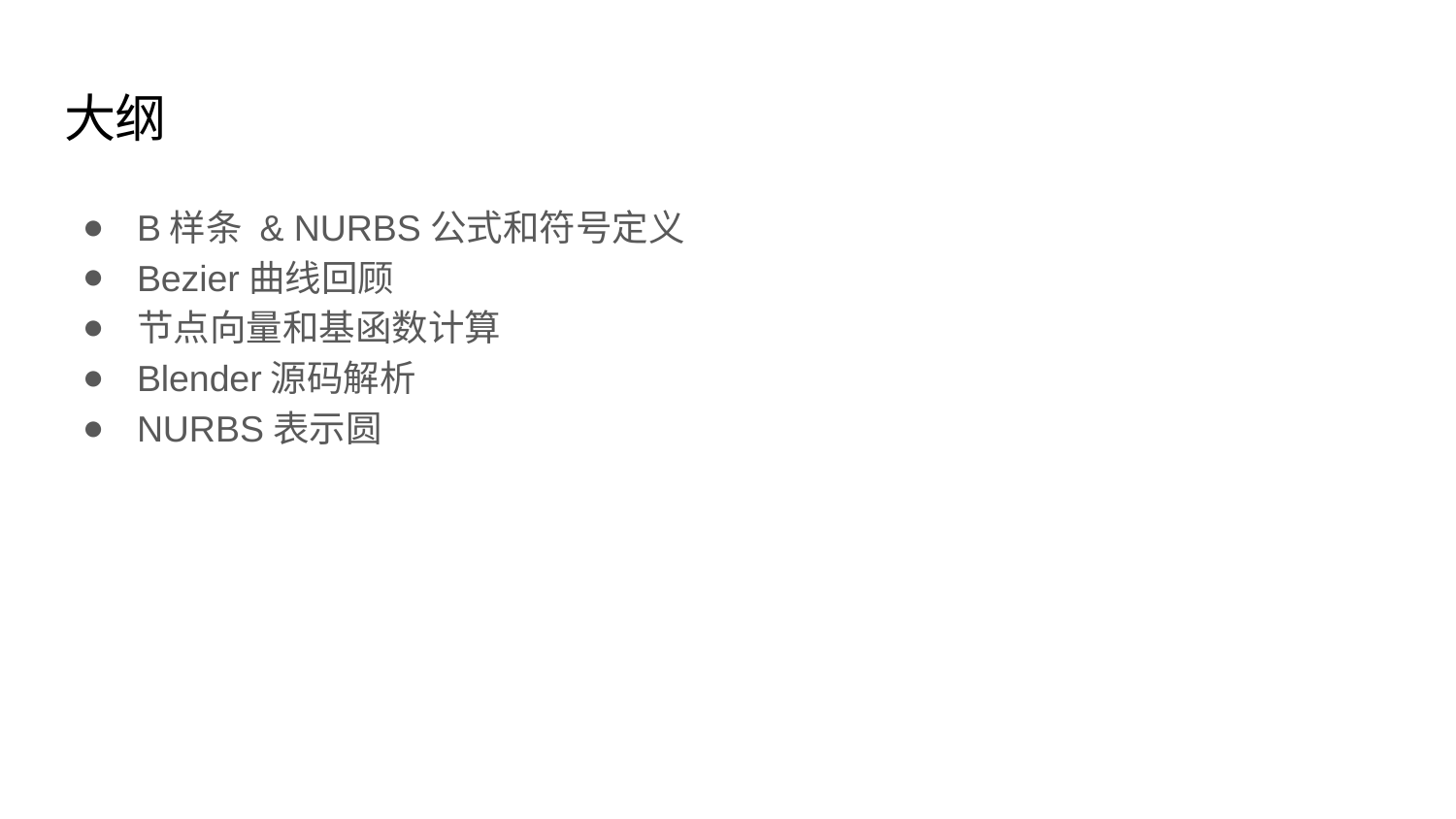

# 大纲
B样条 & NURBS公式和符号定义
Bezier曲线回顾
节点向量和基函数计算
Blender源码解析
NURBS表示圆